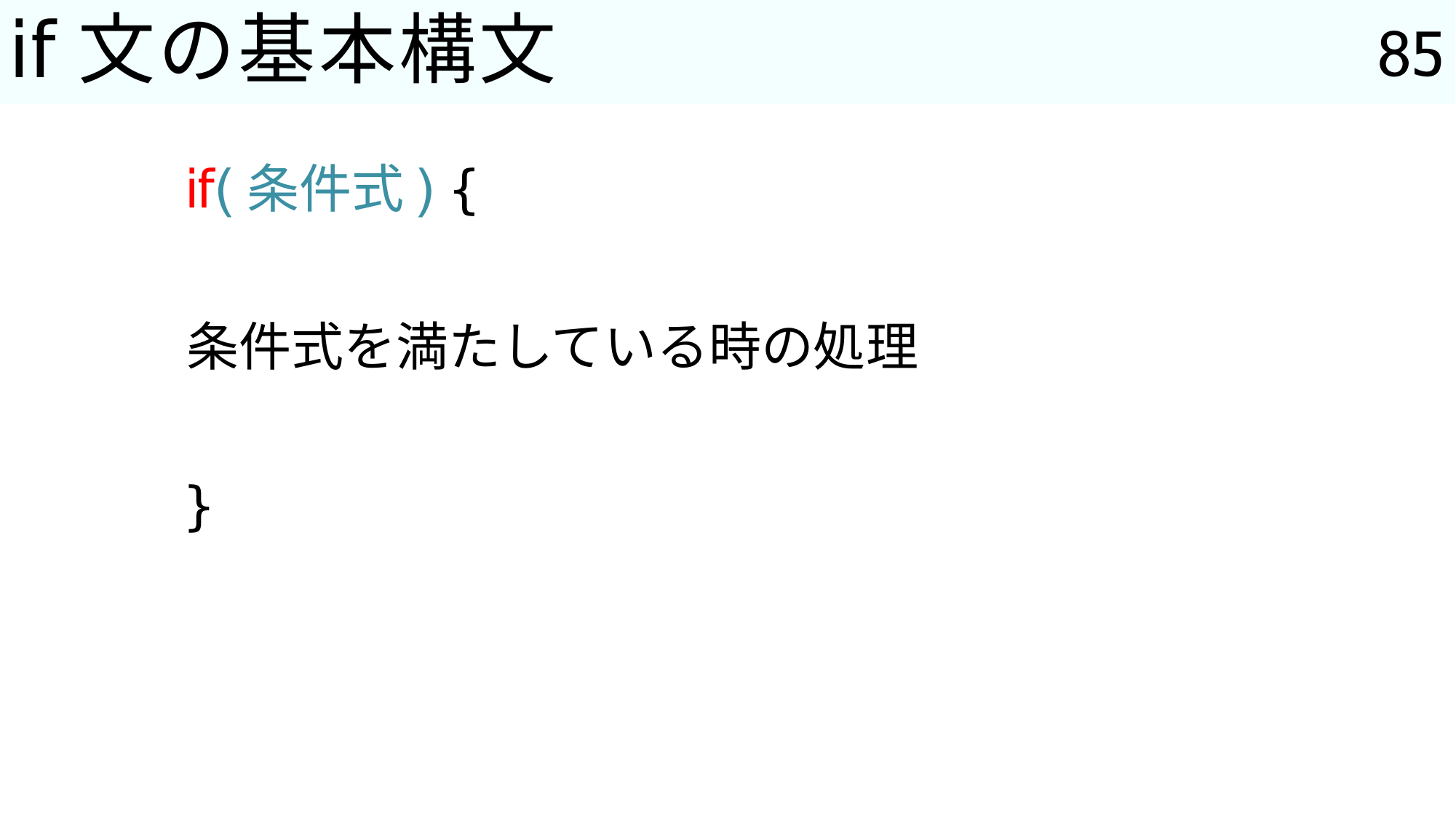

85
# if文の基本構文
	if(条件式) {

			条件式を満たしている時の処理

	}